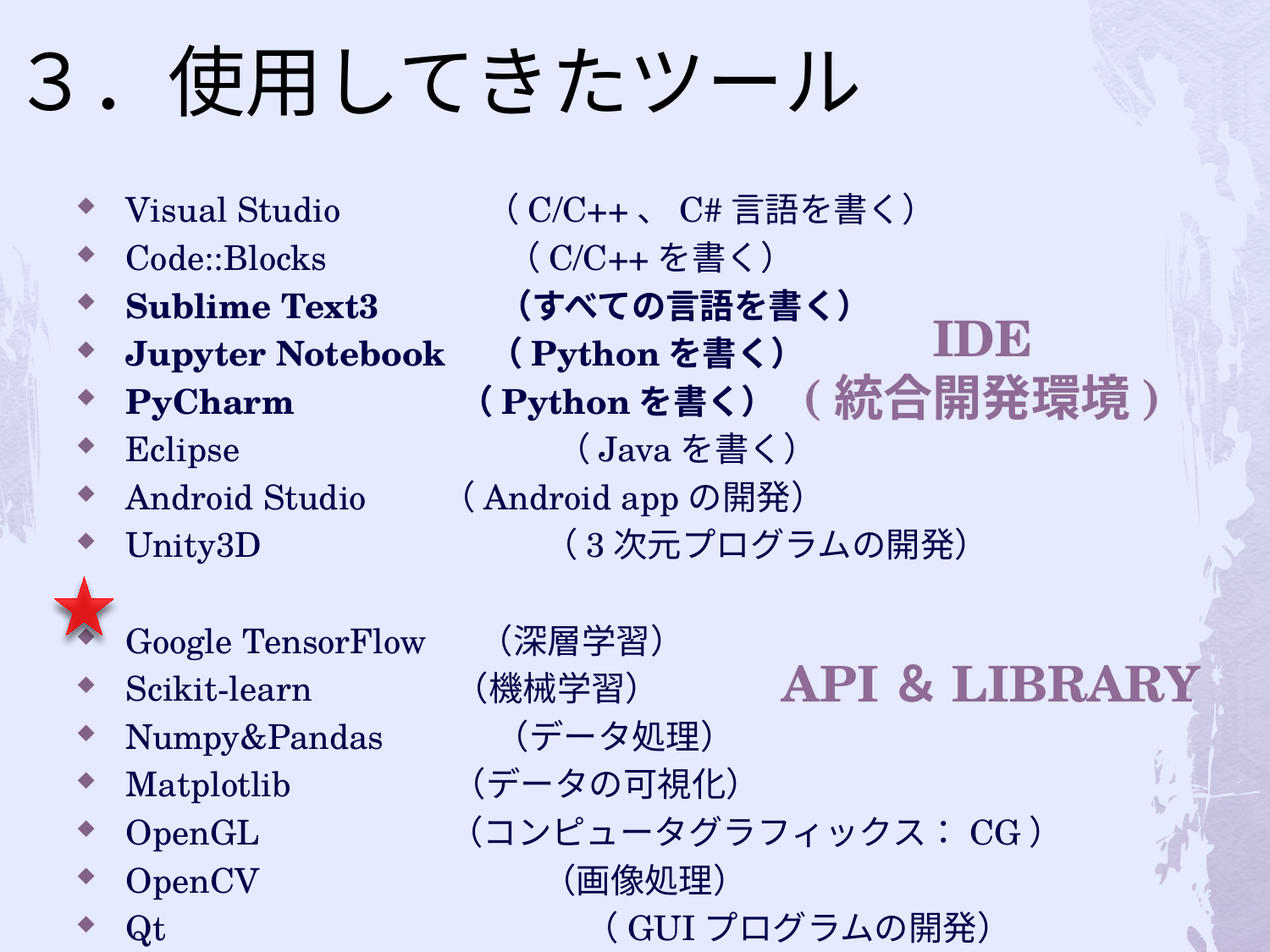

# ３．使用してきたツール
Visual Studio　　　　（C/C++、C#言語を書く）
Code::Blocks　　　　　（C/C++を書く）
Sublime Text3　　　 （すべての言語を書く）
Jupyter Notebook　（Pythonを書く）
PyCharm                （Pythonを書く）
Eclipse　　　　　　　　　（Javaを書く）
Android Studio       （Android appの開発）
Unity3D　　　　　　　　（3次元プログラムの開発）

Google TensorFlow 　（深層学習）
Scikit-learn              （機械学習）
Numpy&Pandas　　　（データ処理）
Matplotlib                （データの可視化）
OpenGL                   （コンピュータグラフィックス：CG）
OpenCV　　　　　　　　（画像処理）
Qt　　　　　　　　　　　　（GUIプログラムの開発）
……
IDE
(統合開発環境)

API＆Library